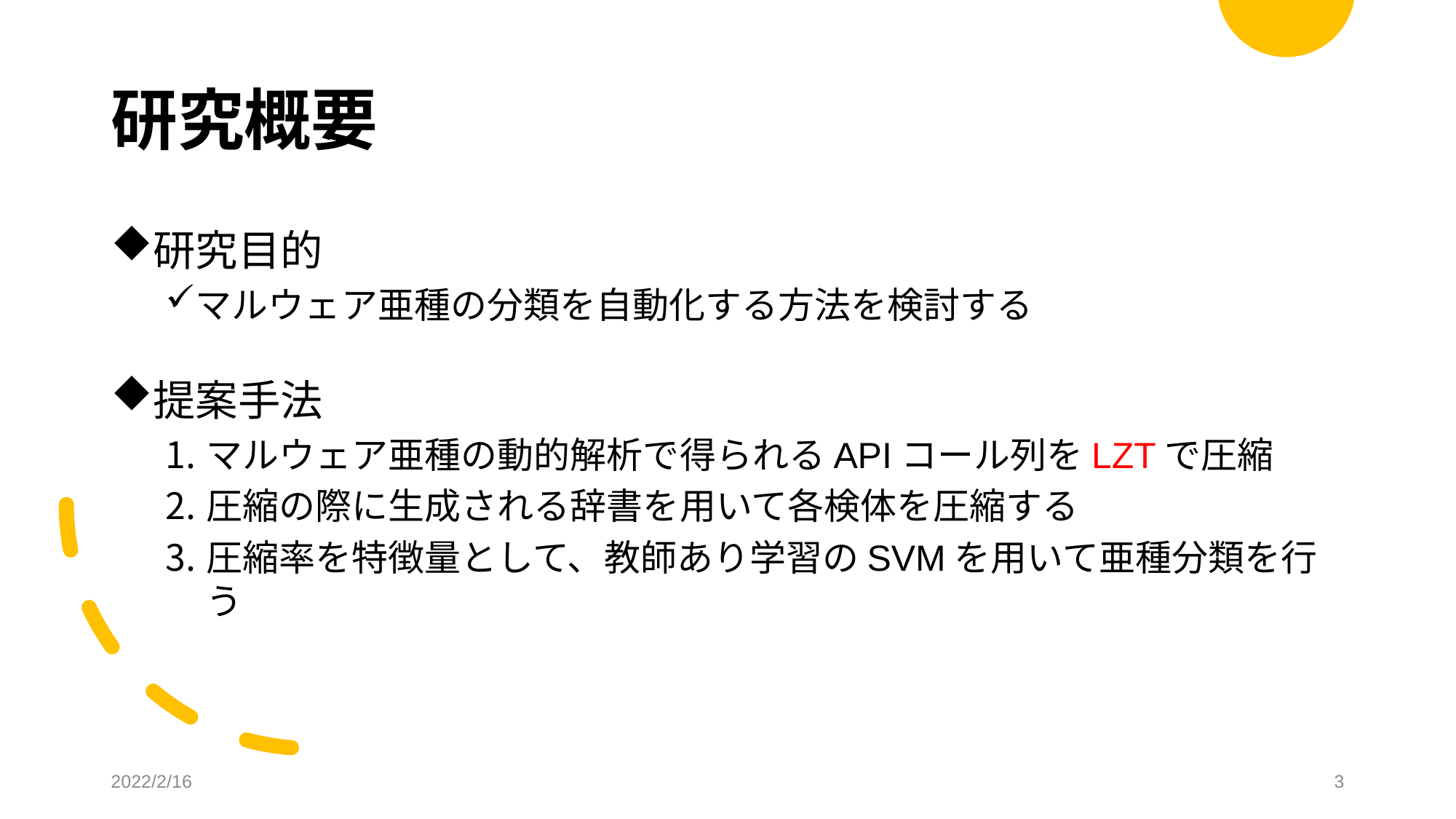

# 研究概要
研究目的
マルウェア亜種の分類を自動化する方法を検討する
提案手法
マルウェア亜種の動的解析で得られるAPIコール列をLZTで圧縮
圧縮の際に生成される辞書を用いて各検体を圧縮する
圧縮率を特徴量として、教師あり学習のSVMを用いて亜種分類を行う

2022/2/16
3